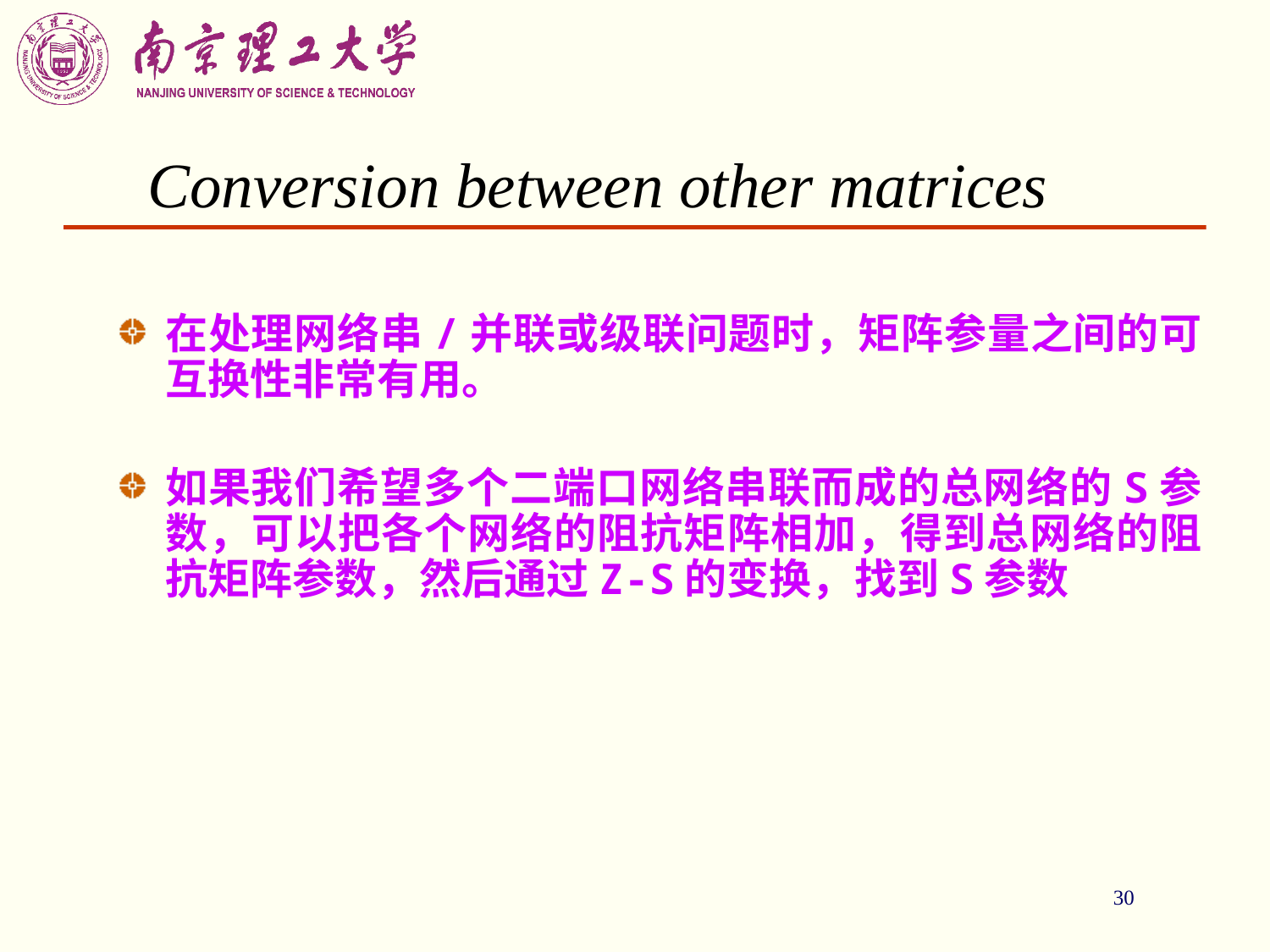

30
Conversion between other matrices
在处理网络串/并联或级联问题时，矩阵参量之间的可互换性非常有用。

如果我们希望多个二端口网络串联而成的总网络的S参数，可以把各个网络的阻抗矩阵相加，得到总网络的阻抗矩阵参数，然后通过Z-S的变换，找到S参数